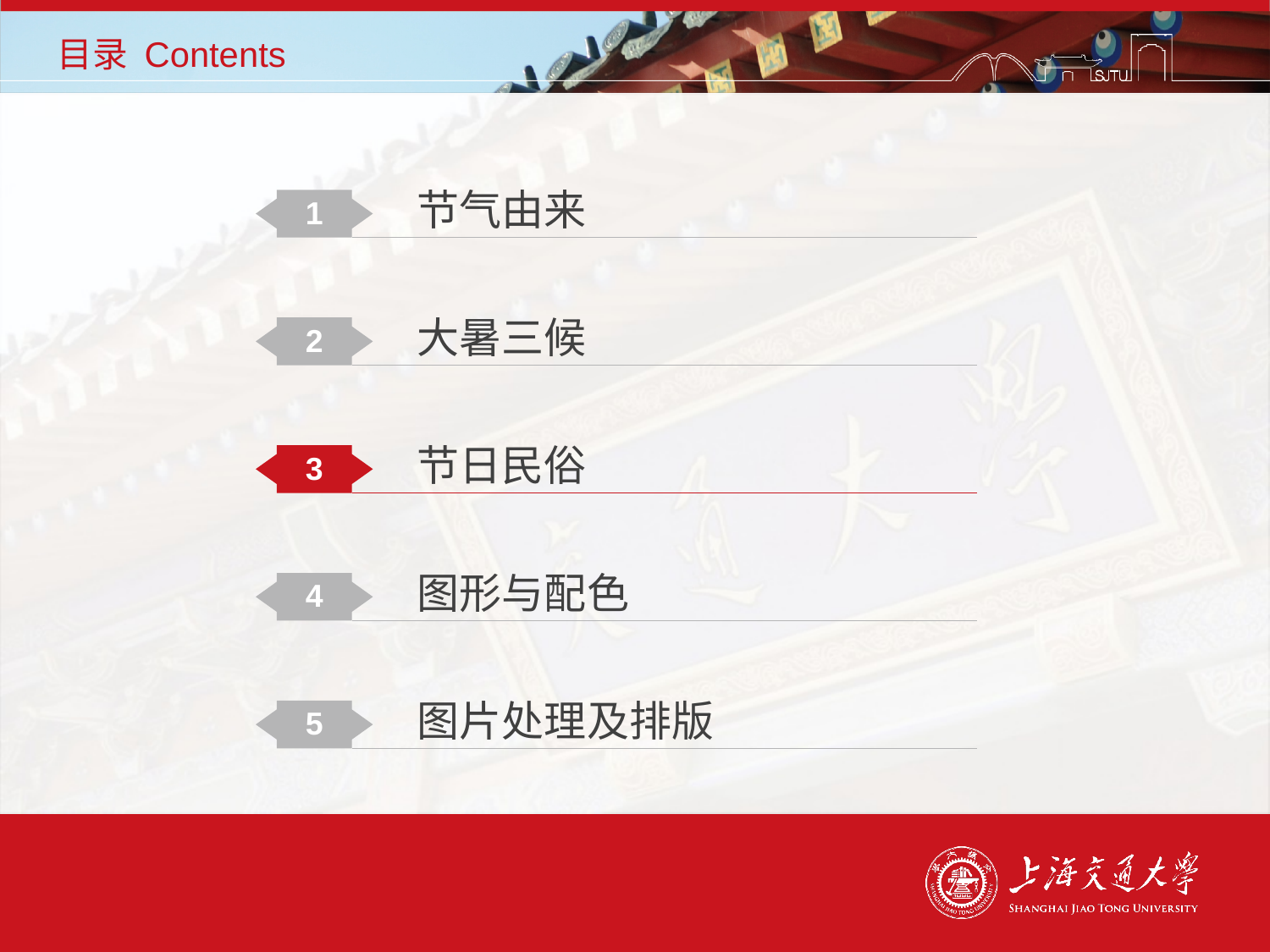

# 目录 Contents
节气由来
1

大暑三候
2

节日民俗
3

图形与配色
4

图片处理及排版
5